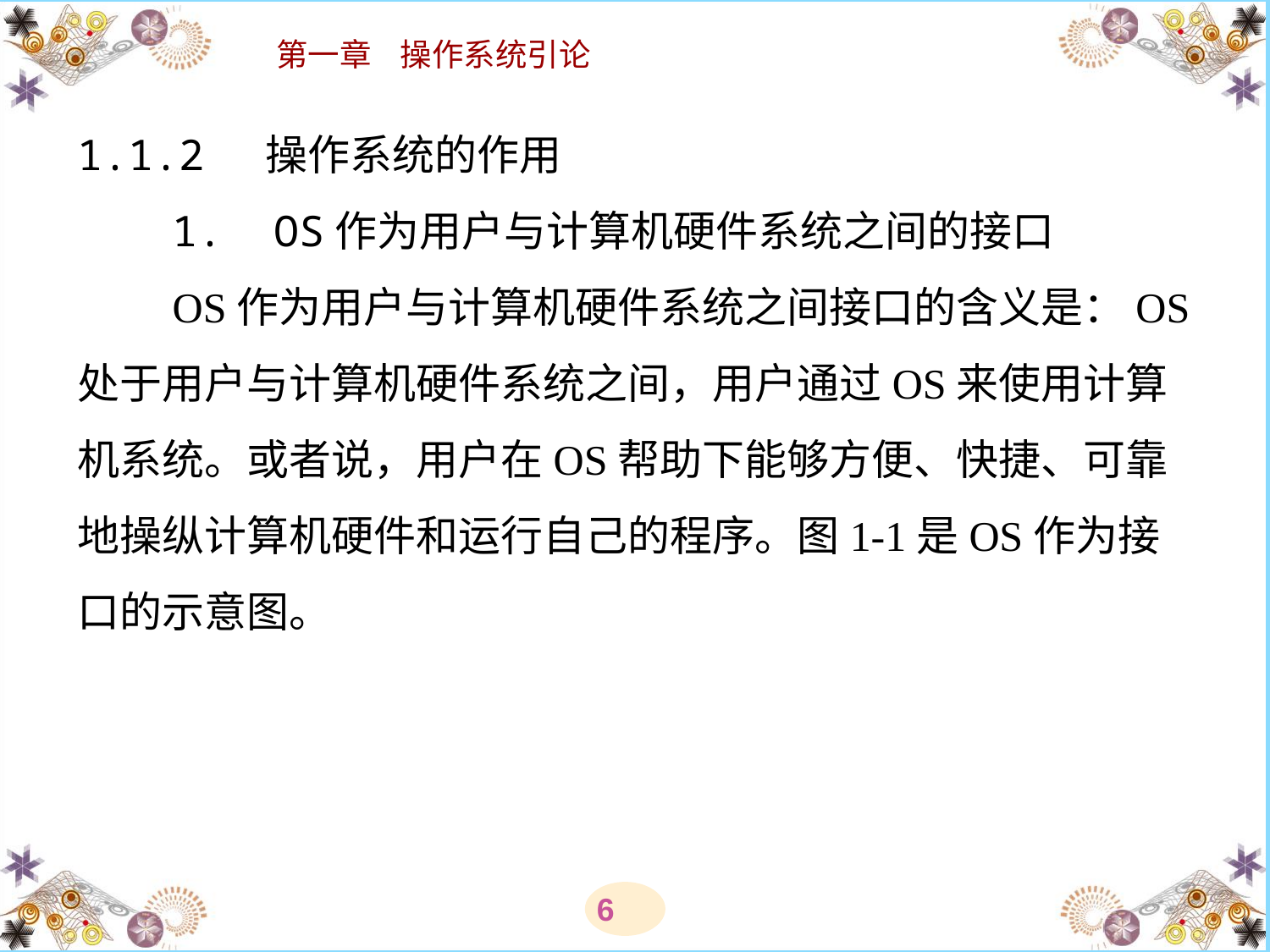

# 1.1.2  操作系统的作用 　　1.  OS作为用户与计算机硬件系统之间的接口 　　OS作为用户与计算机硬件系统之间接口的含义是：OS处于用户与计算机硬件系统之间，用户通过OS来使用计算机系统。或者说，用户在OS帮助下能够方便、快捷、可靠地操纵计算机硬件和运行自己的程序。图1-1是OS作为接口的示意图。